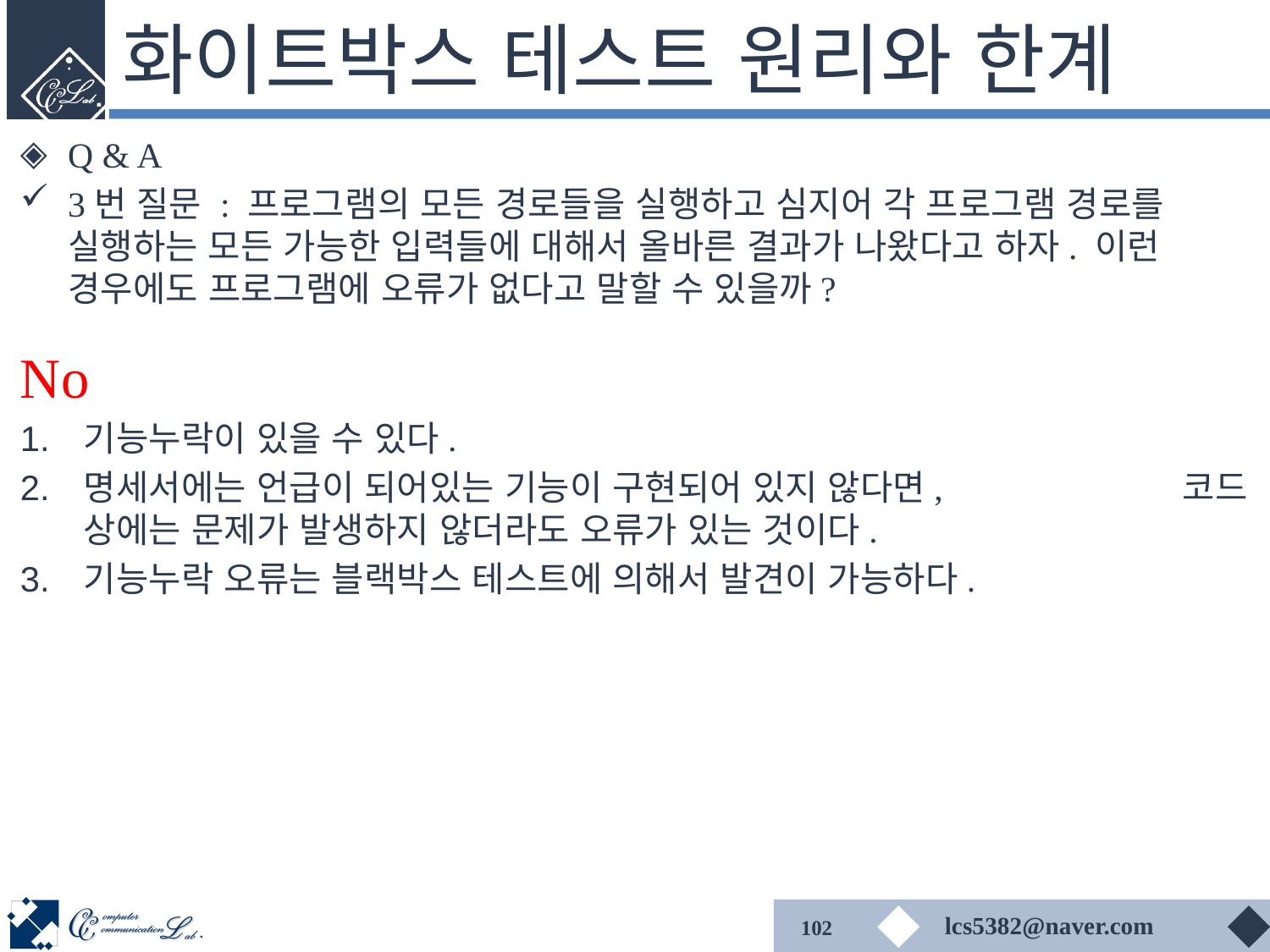

# 화이트박스 테스트 원리와 한계
Q & A
3번 질문 : 프로그램의 모든 경로들을 실행하고 심지어 각 프로그램 경로를 실행하는 모든 가능한 입력들에 대해서 올바른 결과가 나왔다고 하자. 이런 경우에도 프로그램에 오류가 없다고 말할 수 있을까?
No
기능누락이 있을 수 있다.
명세서에는 언급이 되어있는 기능이 구현되어 있지 않다면,                          코드 상에는 문제가 발생하지 않더라도 오류가 있는 것이다.
기능누락 오류는 블랙박스 테스트에 의해서 발견이 가능하다.